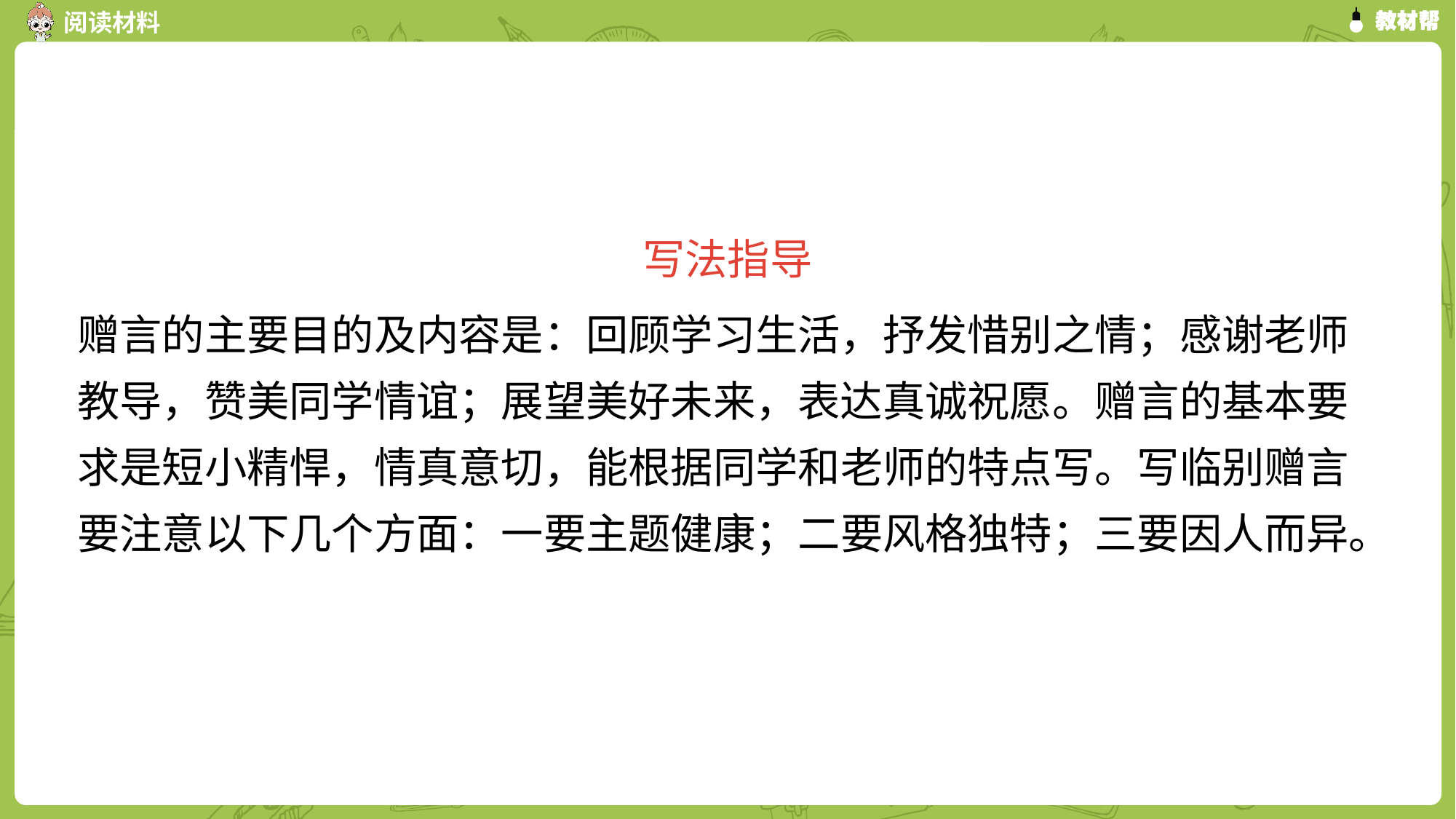

写法指导
赠言的主要目的及内容是：回顾学习生活，抒发惜别之情；感谢老师教导，赞美同学情谊；展望美好未来，表达真诚祝愿。赠言的基本要求是短小精悍，情真意切，能根据同学和老师的特点写。写临别赠言要注意以下几个方面：一要主题健康；二要风格独特；三要因人而异。